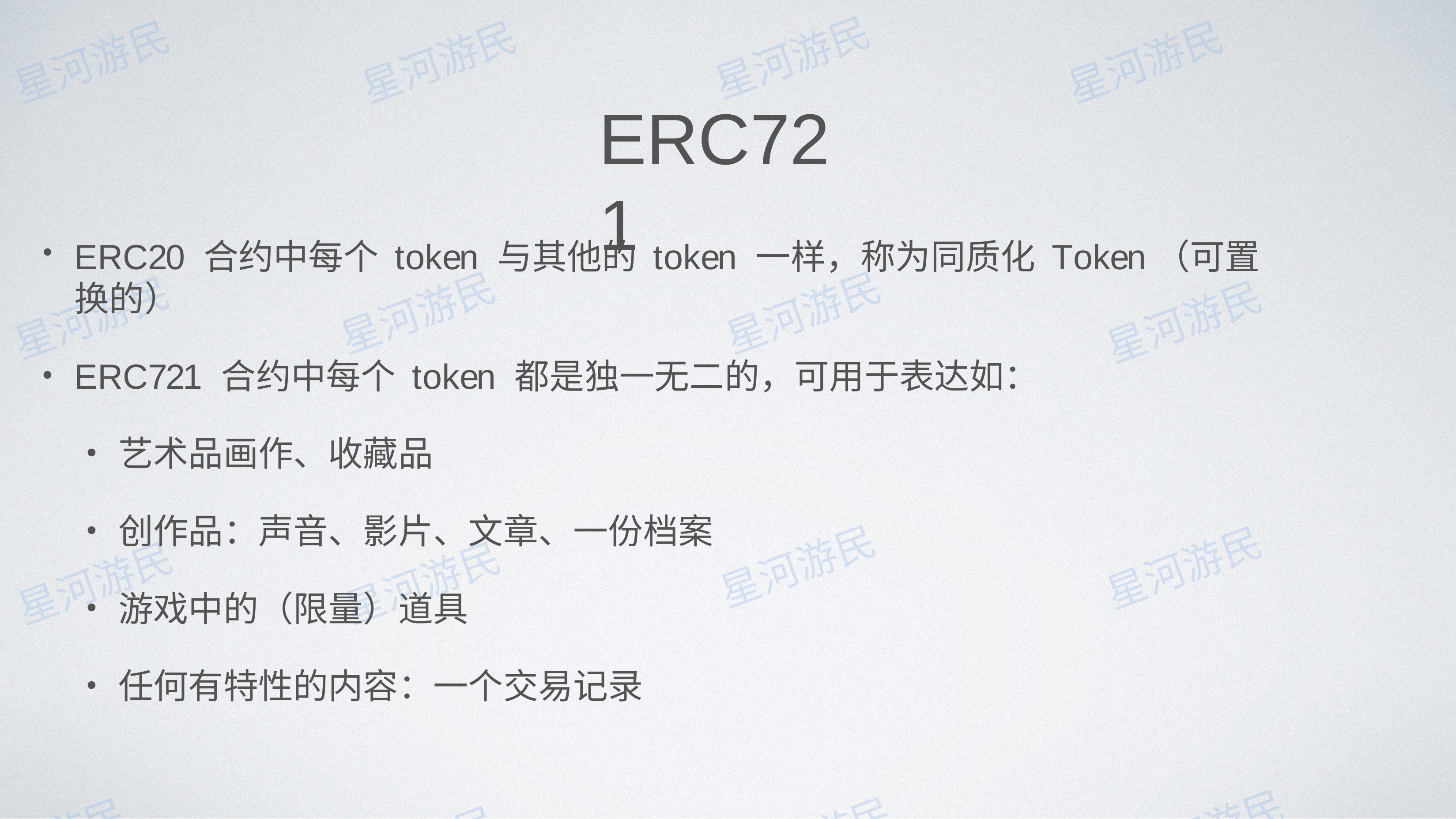

# ERC721
ERC20 合约中每个 token 与其他的 token ⼀样，称为同质化 Token（可置换的）

ERC721 合约中每个 token 都是独⼀⽆⼆的，可⽤于表达如：

艺术品画作、收藏品

创作品：声⾳、影⽚、⽂章、⼀份档案

游戏中的（限量）道具

任何有特性的内容：⼀个交易记录